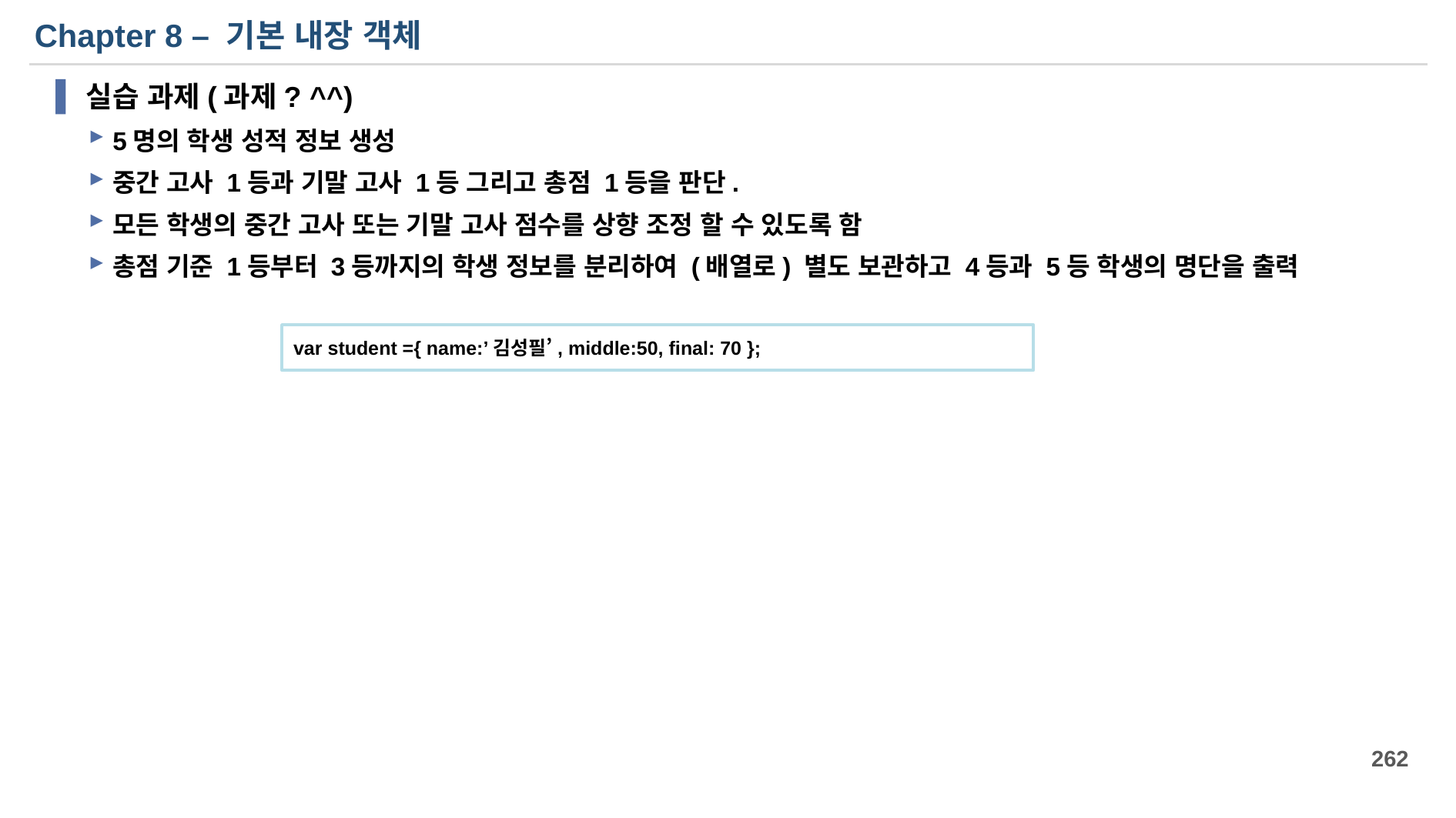

# Chapter 8 – 기본 내장 객체
실습 과제(과제? ^^)
5명의 학생 성적 정보 생성
중간 고사 1등과 기말 고사 1등 그리고 총점 1등을 판단.
모든 학생의 중간 고사 또는 기말 고사 점수를 상향 조정 할 수 있도록 함
총점 기준 1등부터 3등까지의 학생 정보를 분리하여 (배열로) 별도 보관하고 4등과 5등 학생의 명단을 출력

var student ={ name:’김성필’, middle:50, final: 70 };
262